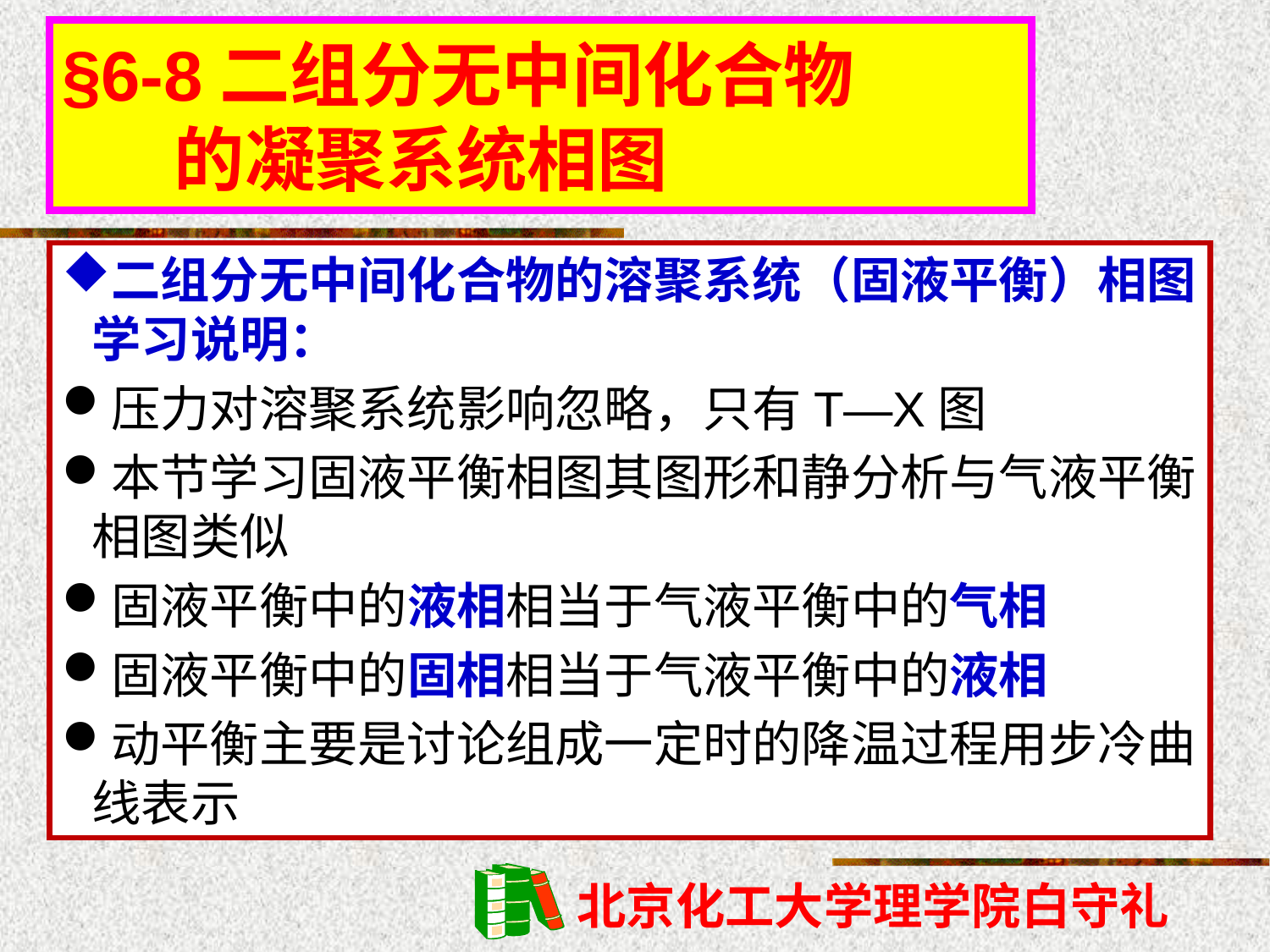

§6-8二组分无中间化合物
       的凝聚系统相图
二组分无中间化合物的溶聚系统（固液平衡）相图学习说明：
压力对溶聚系统影响忽略，只有T—X图
本节学习固液平衡相图其图形和静分析与气液平衡相图类似
固液平衡中的液相相当于气液平衡中的气相
固液平衡中的固相相当于气液平衡中的液相
动平衡主要是讨论组成一定时的降温过程用步冷曲线表示